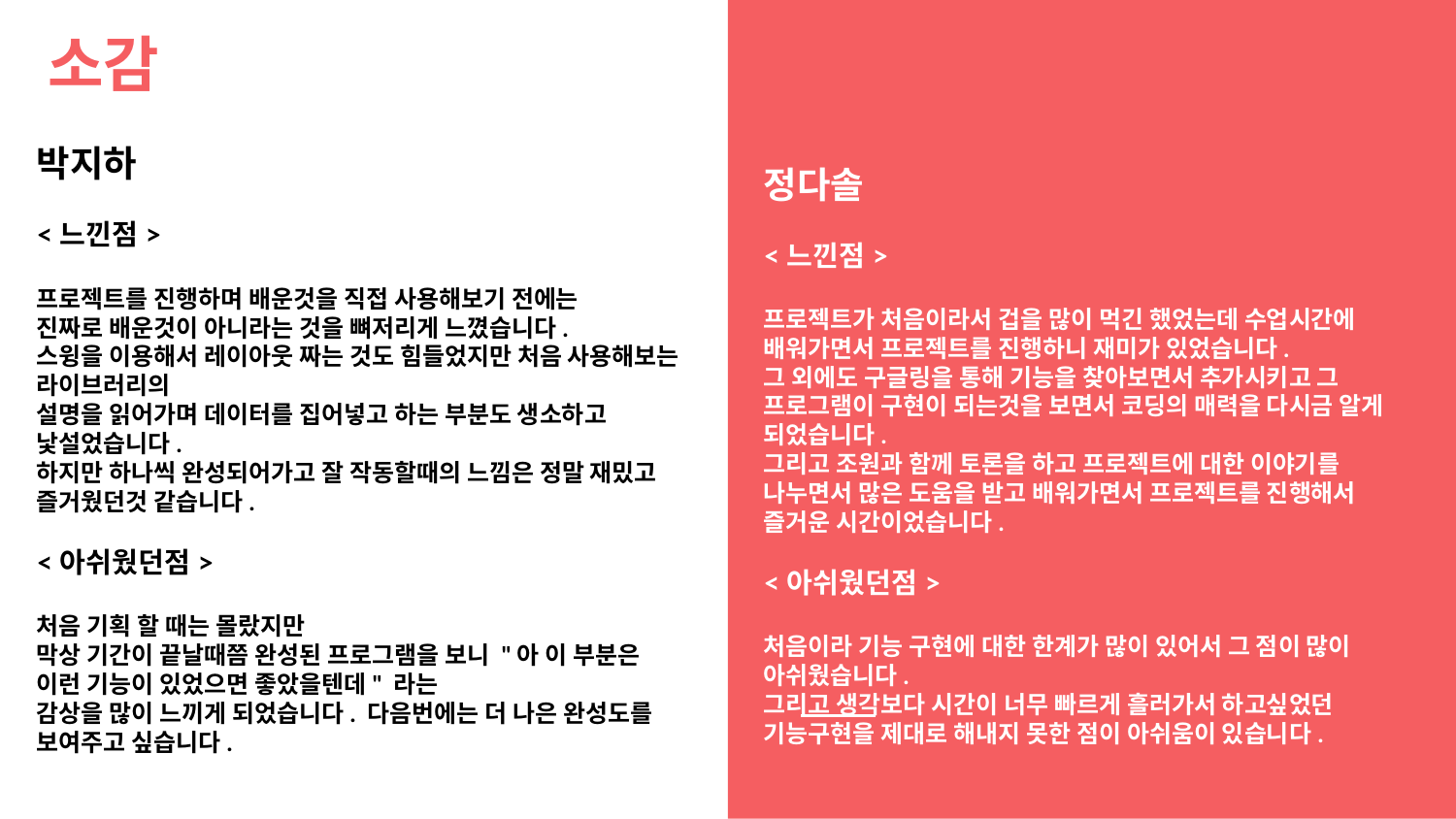

# 소감

정다솔
<느낀점>
프로젝트가 처음이라서 겁을 많이 먹긴 했었는데 수업시간에 배워가면서 프로젝트를 진행하니 재미가 있었습니다.
그 외에도 구글링을 통해 기능을 찾아보면서 추가시키고 그 프로그램이 구현이 되는것을 보면서 코딩의 매력을 다시금 알게 되었습니다.
그리고 조원과 함께 토론을 하고 프로젝트에 대한 이야기를 나누면서 많은 도움을 받고 배워가면서 프로젝트를 진행해서 즐거운 시간이었습니다.

<아쉬웠던점>
처음이라 기능 구현에 대한 한계가 많이 있어서 그 점이 많이 아쉬웠습니다.
그리고 생각보다 시간이 너무 빠르게 흘러가서 하고싶었던 기능구현을 제대로 해내지 못한 점이 아쉬움이 있습니다.

박지하
<느낀점>
프로젝트를 진행하며 배운것을 직접 사용해보기 전에는
진짜로 배운것이 아니라는 것을 뼈저리게 느꼈습니다.
스윙을 이용해서 레이아웃 짜는 것도 힘들었지만 처음 사용해보는 라이브러리의
설명을 읽어가며 데이터를 집어넣고 하는 부분도 생소하고 낯설었습니다.
하지만 하나씩 완성되어가고 잘 작동할때의 느낌은 정말 재밌고 즐거웠던것 같습니다.

<아쉬웠던점>
처음 기획 할 때는 몰랐지만
막상 기간이 끝날때쯤 완성된 프로그램을 보니 "아 이 부분은 이런 기능이 있었으면 좋았을텐데" 라는
감상을 많이 느끼게 되었습니다. 다음번에는 더 나은 완성도를 보여주고 싶습니다.